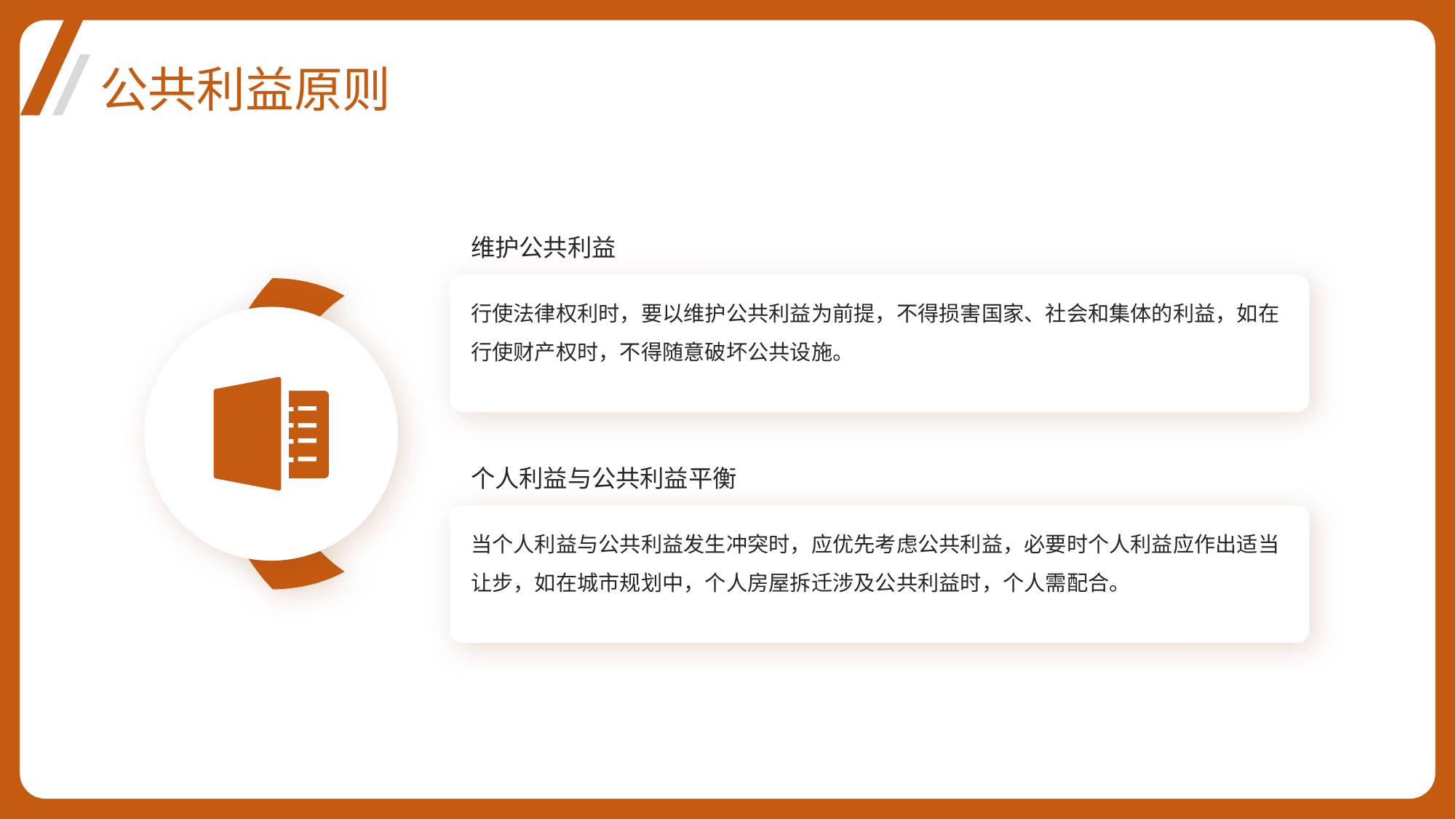

公共利益原则
维护公共利益

行使法律权利时，要以维护公共利益为前提，不得损害国家、社会和集体的利益，如在行使财产权时，不得随意破坏公共设施。

个人利益与公共利益平衡

当个人利益与公共利益发生冲突时，应优先考虑公共利益，必要时个人利益应作出适当让步，如在城市规划中，个人房屋拆迁涉及公共利益时，个人需配合。